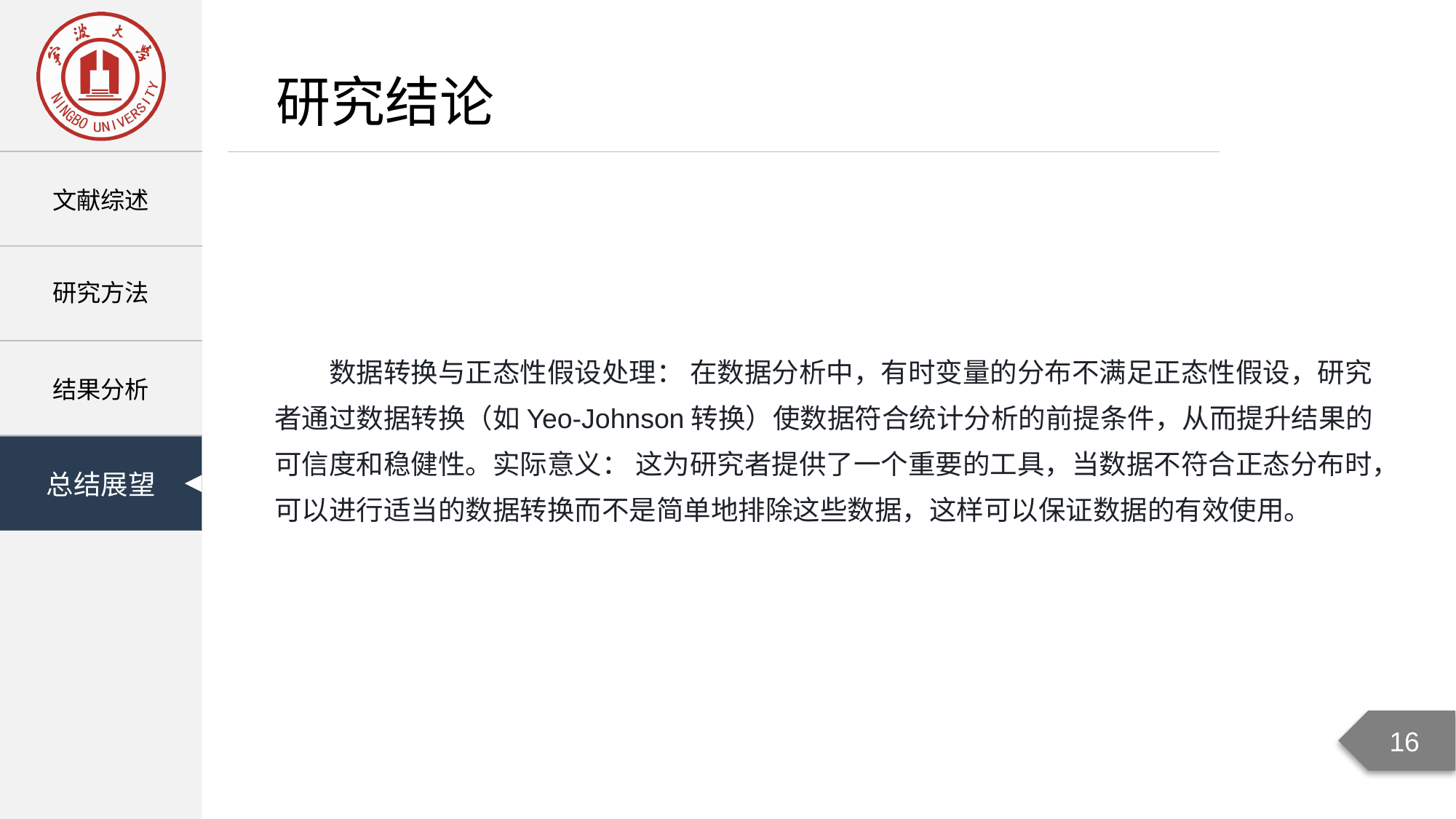

研究结论
数据转换与正态性假设处理： 在数据分析中，有时变量的分布不满足正态性假设，研究者通过数据转换（如Yeo-Johnson转换）使数据符合统计分析的前提条件，从而提升结果的可信度和稳健性。实际意义： 这为研究者提供了一个重要的工具，当数据不符合正态分布时，可以进行适当的数据转换而不是简单地排除这些数据，这样可以保证数据的有效使用。